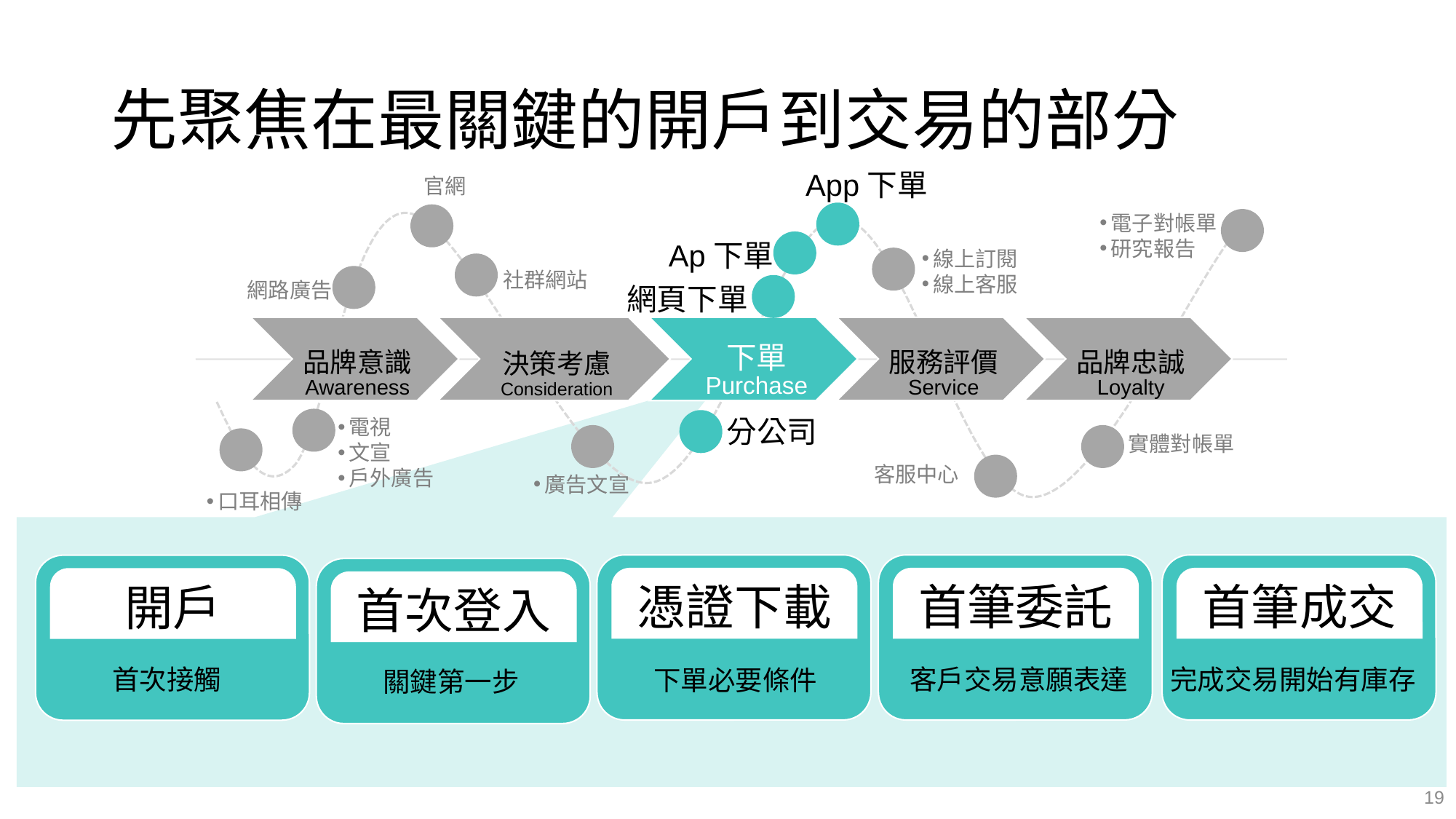

# 先聚焦在最關鍵的開戶到交易的部分
品牌意識
Awareness
決策考慮
Consideration
下單
Purchase
服務評價
Service
品牌忠誠
Loyalty
App下單
官網

電子對帳單
研究報告

Ap下單

線上訂閱
線上客服

社群網站

網路廣告
網頁下單

分公司

電視
文宣
戶外廣告

實體對帳單

客服中心
廣告文宣
口耳相傳

憑證下載
首筆委託
首筆成交
開戶
首次登入
首次接觸
客戶交易意願表達
完成交易開始有庫存
下單必要條件
關鍵第一步
19